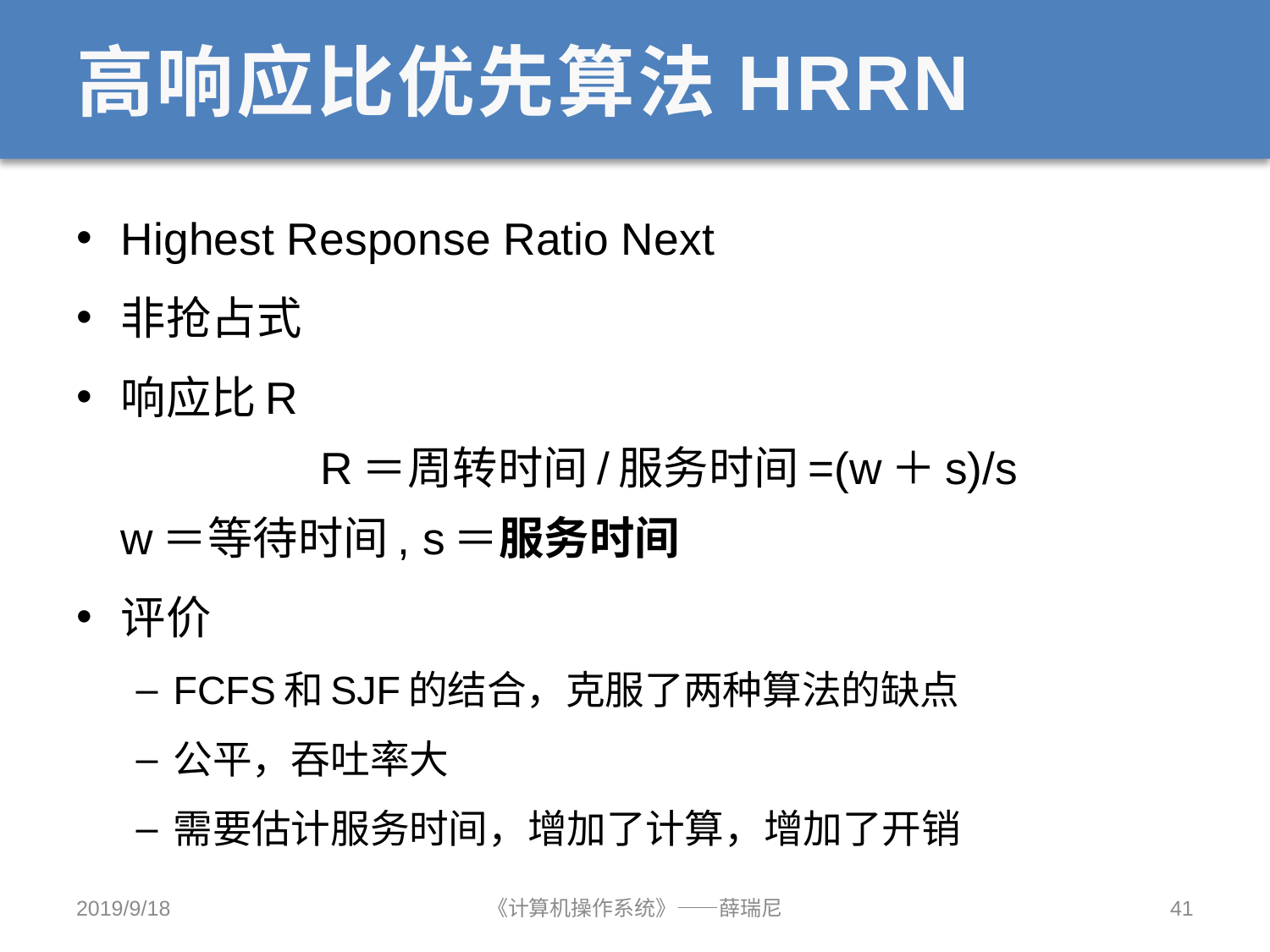

# 高响应比优先算法HRRN
Highest Response Ratio Next
非抢占式
响应比R
                R＝周转时间/服务时间=(w＋s)/s
w＝等待时间, s＝服务时间
评价
FCFS和SJF的结合，克服了两种算法的缺点
公平，吞吐率大
需要估计服务时间，增加了计算，增加了开销

2019/9/18
《计算机操作系统》——薛瑞尼
41